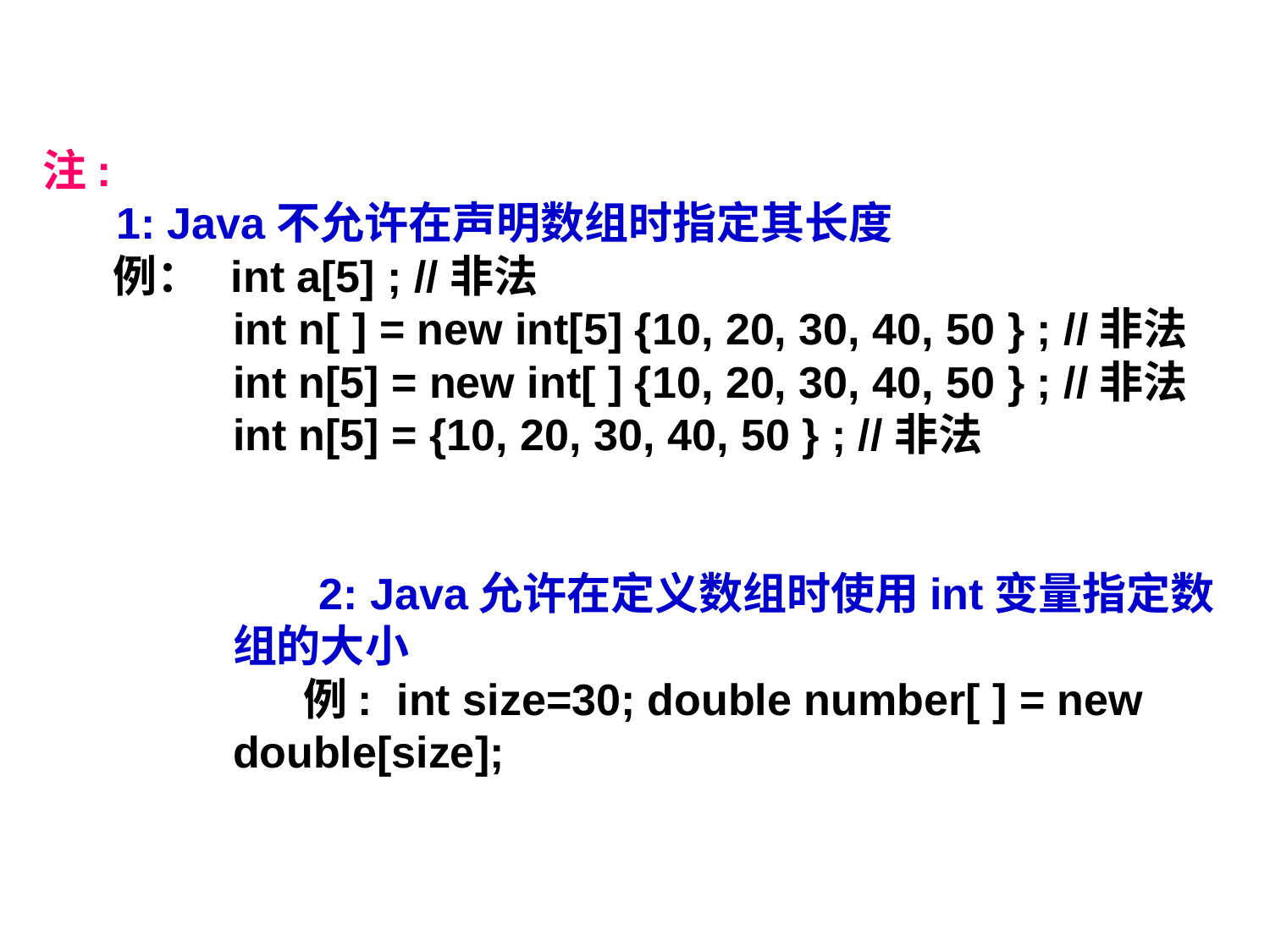

注:
      1: Java不允许在声明数组时指定其长度
      例：  int a[5] ; //非法
int n[ ] = new int[5] {10, 20, 30, 40, 50 } ; //非法
int n[5] = new int[ ] {10, 20, 30, 40, 50 } ; //非法
int n[5] = {10, 20, 30, 40, 50 } ; //非法

       2: Java允许在定义数组时使用int变量指定数组的大小
      例:  int size=30; double number[ ] = new double[size];